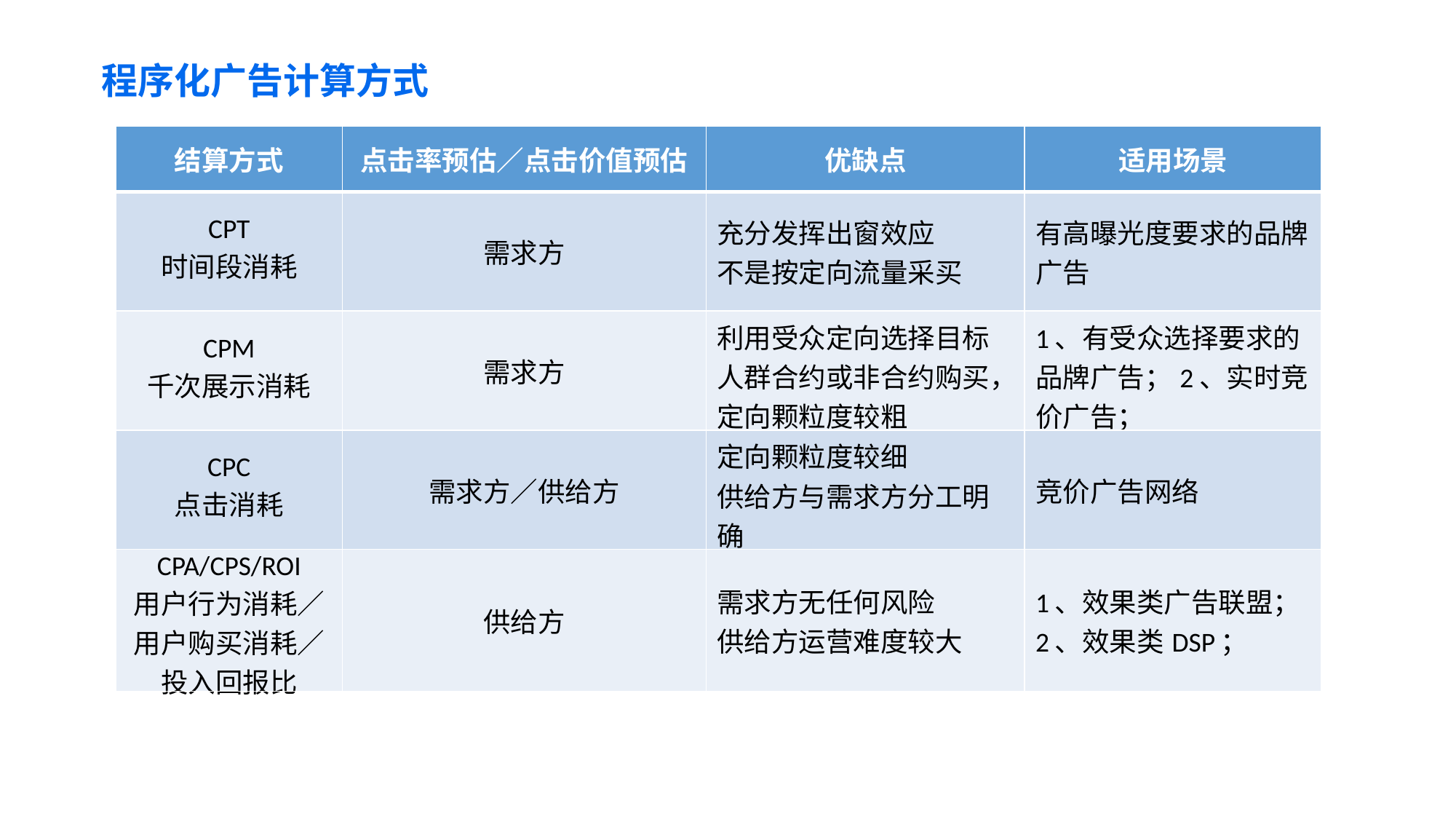

程序化广告计算方式
| 结算方式 | 点击率预估／点击价值预估 | 优缺点 | 适用场景 |
| --- | --- | --- | --- |
| CPT 时间段消耗 | 需求方 | 充分发挥出窗效应 不是按定向流量采买 | 有高曝光度要求的品牌广告 |
| CPM 千次展示消耗 | 需求方 | 利用受众定向选择目标人群合约或非合约购买，定向颗粒度较粗 | 1、有受众选择要求的品牌广告；2、实时竞价广告； |
| CPC 点击消耗 | 需求方／供给方 | 定向颗粒度较细 供给方与需求方分工明确 | 竞价广告网络 |
| CPA/CPS/ROI 用户行为消耗／用户购买消耗／投入回报比 | 供给方 | 需求方无任何风险 供给方运营难度较大 | 1、效果类广告联盟；2、效果类DSP； |